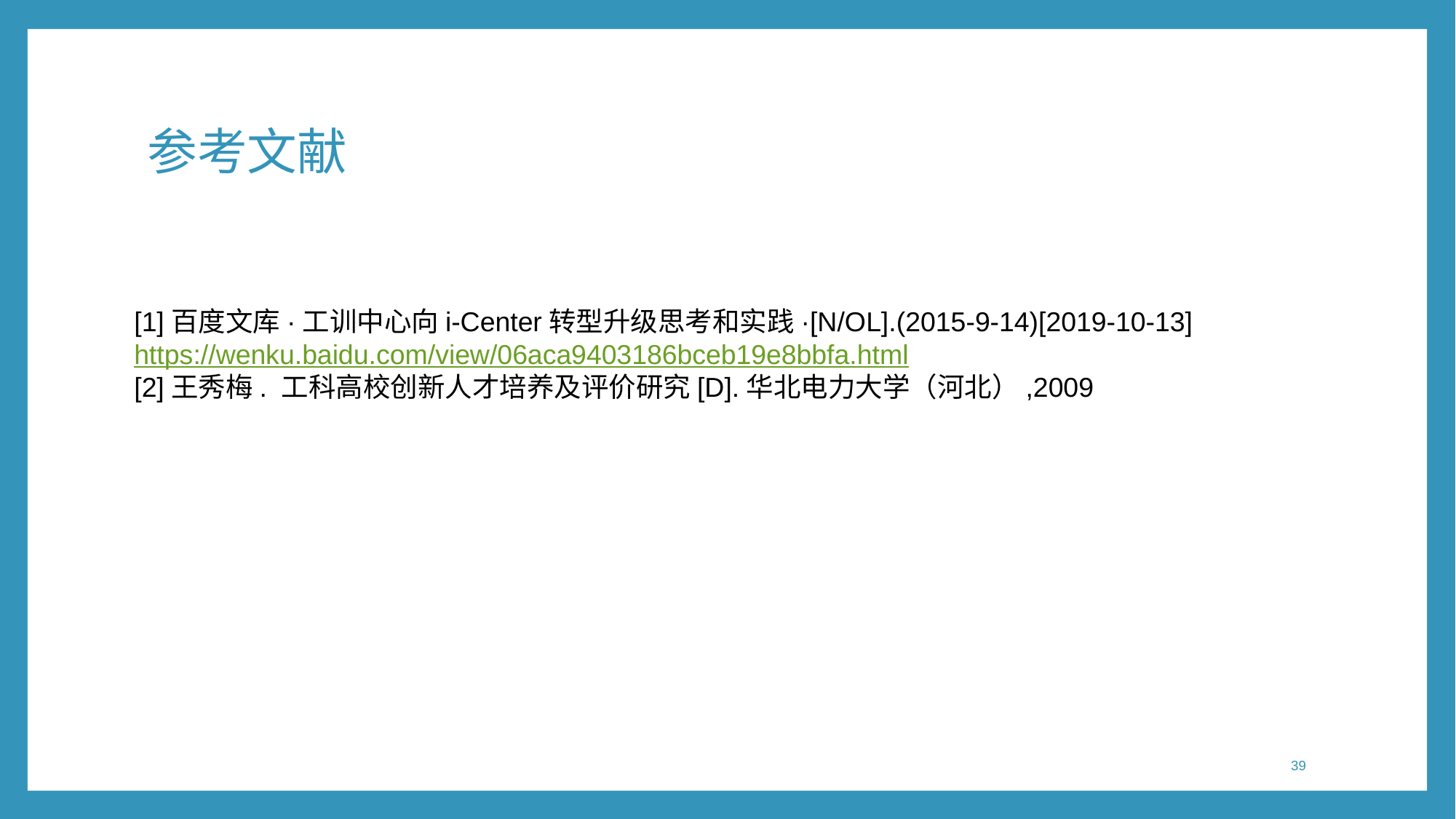

# 参考文献
[1]百度文库·工训中心向i-Center转型升级思考和实践·[N/OL].(2015-9-14)[2019-10-13]
https://wenku.baidu.com/view/06aca9403186bceb19e8bbfa.html
[2]王秀梅. 工科高校创新人才培养及评价研究[D].华北电力大学（河北）,2009
39